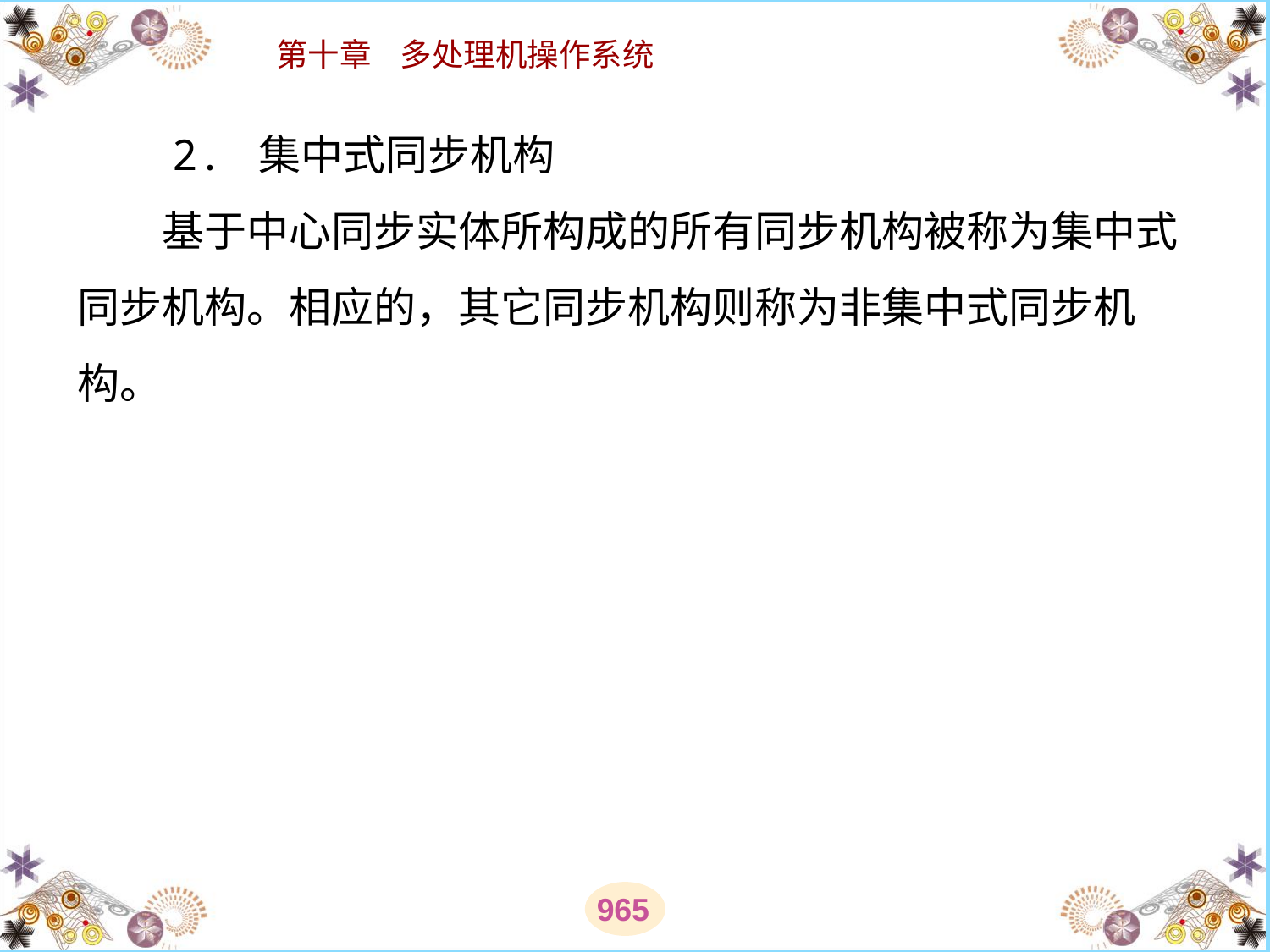

# 2. 集中式同步机构 　　基于中心同步实体所构成的所有同步机构被称为集中式同步机构。相应的，其它同步机构则称为非集中式同步机构。